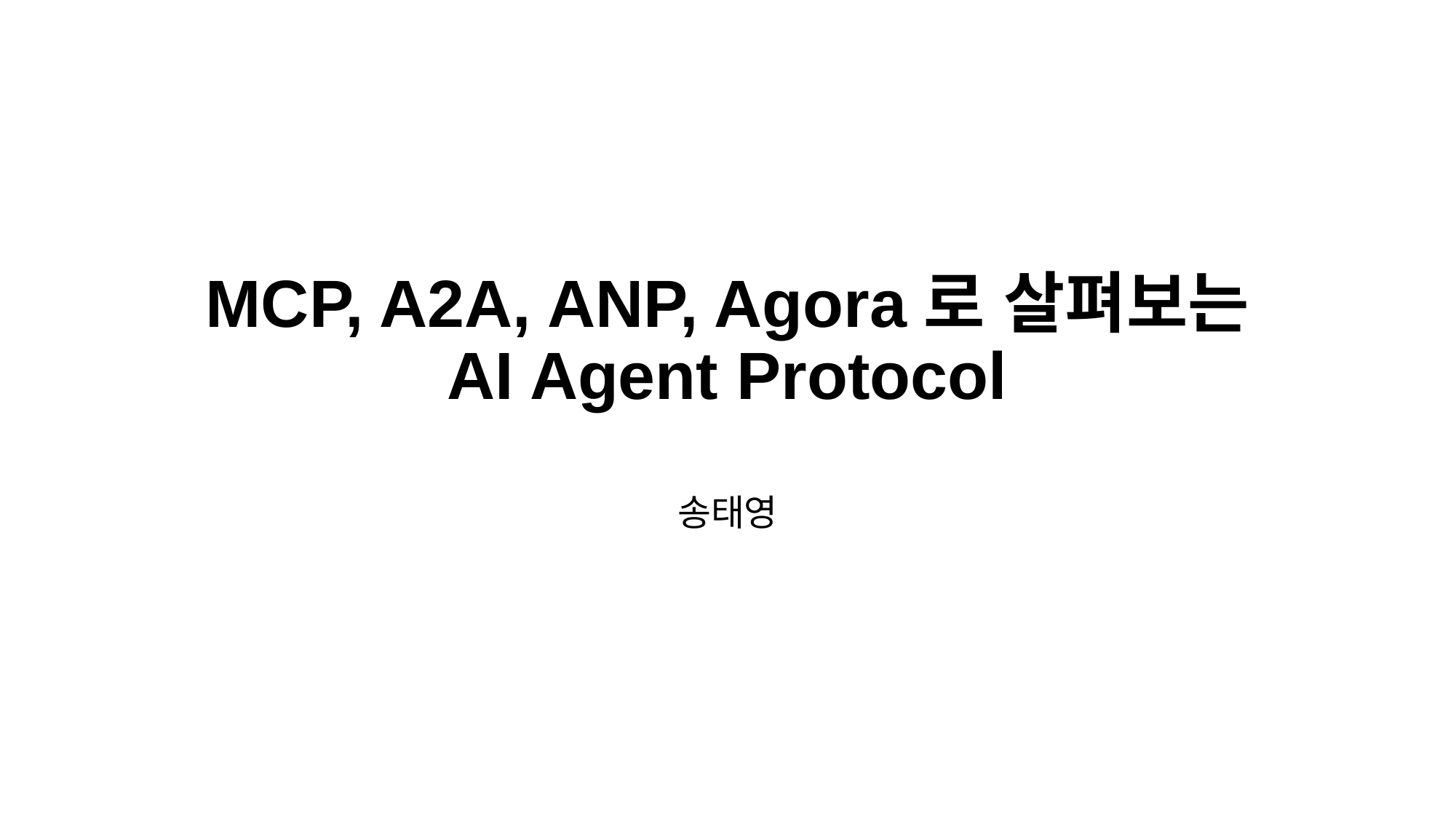

# MCP, A2A, ANP, Agora로 살펴보는 AI Agent Protocol

송태영